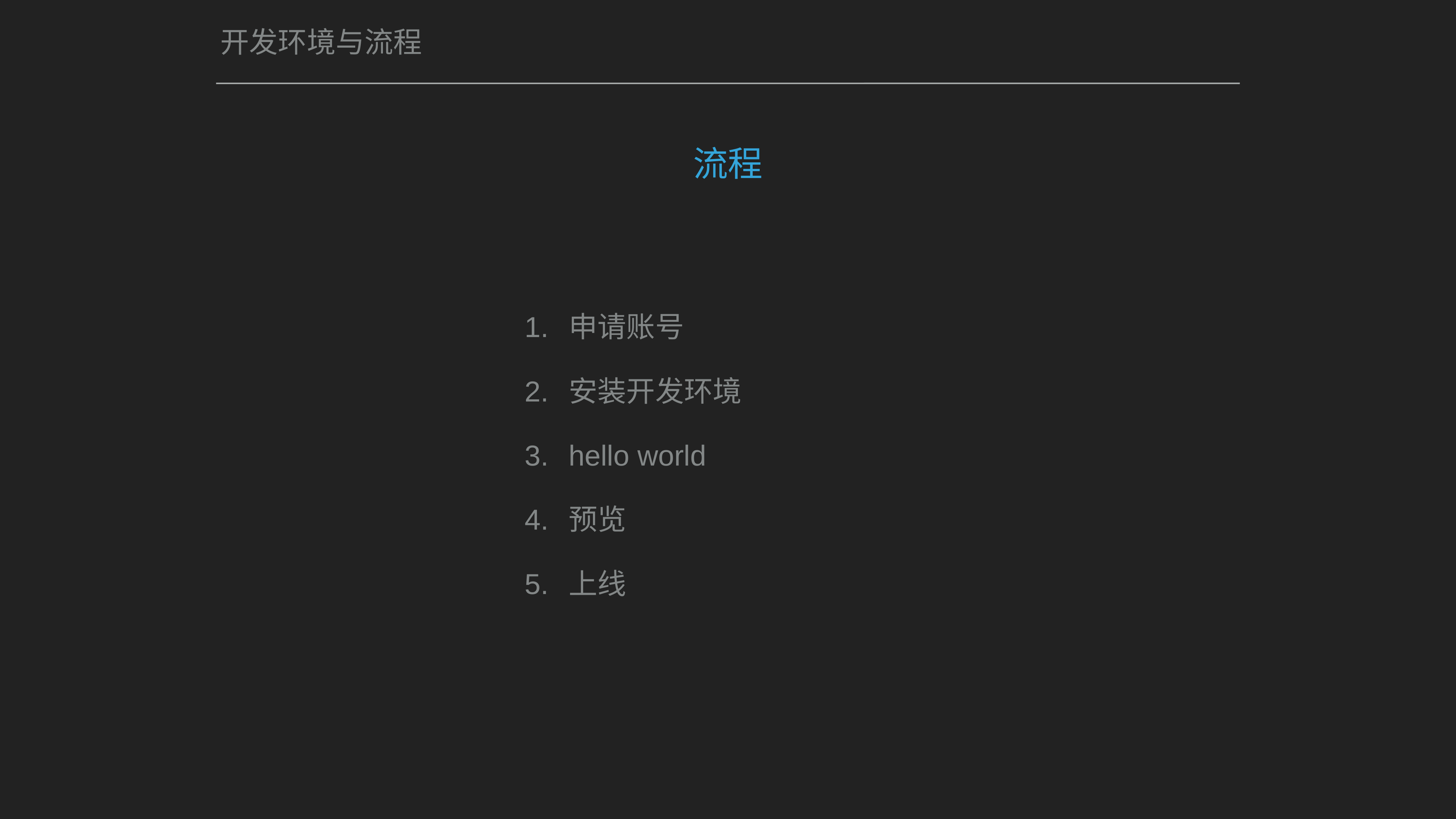

# 开发环境与流程
流程
申请账号
安装开发环境
hello world
预览
上线